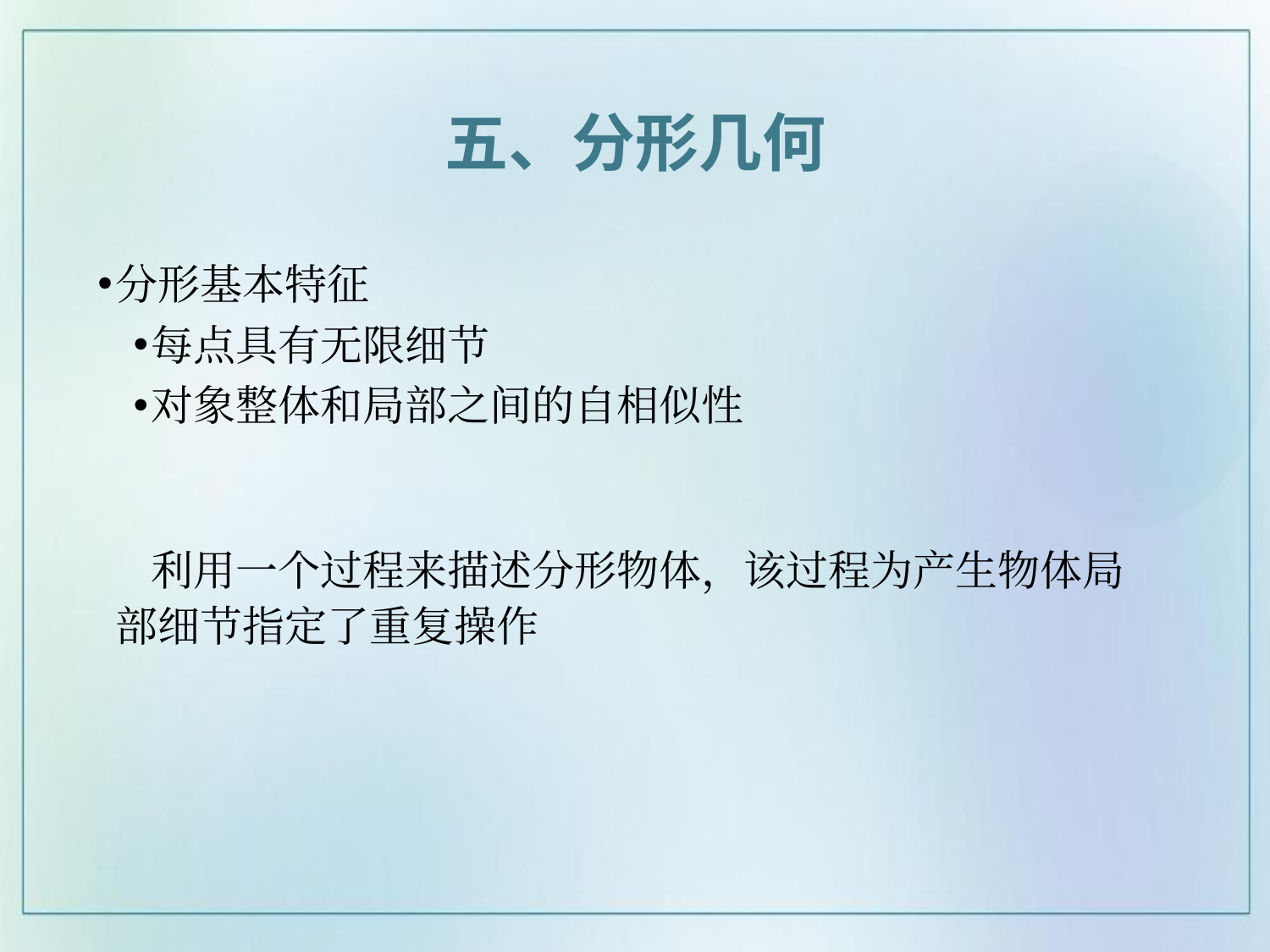

五、分形几何
分形基本特征
每点具有无限细节
对象整体和局部之间的自相似性

    利用一个过程来描述分形物体，该过程为产生物体局部细节指定了重复操作